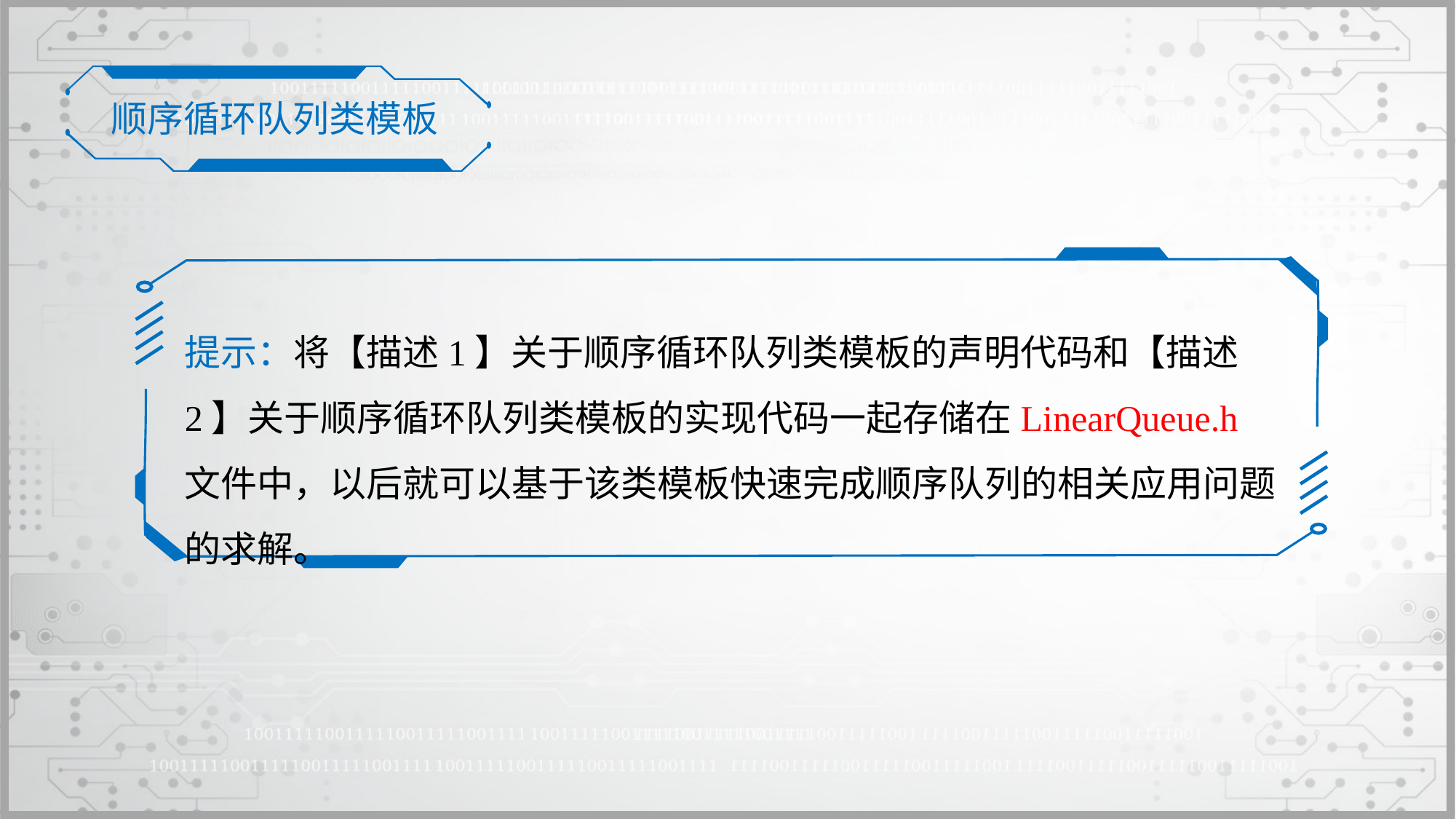

顺序循环队列类模板

提示：将【描述1】关于顺序循环队列类模板的声明代码和【描述2】关于顺序循环队列类模板的实现代码一起存储在LinearQueue.h文件中，以后就可以基于该类模板快速完成顺序队列的相关应用问题的求解。